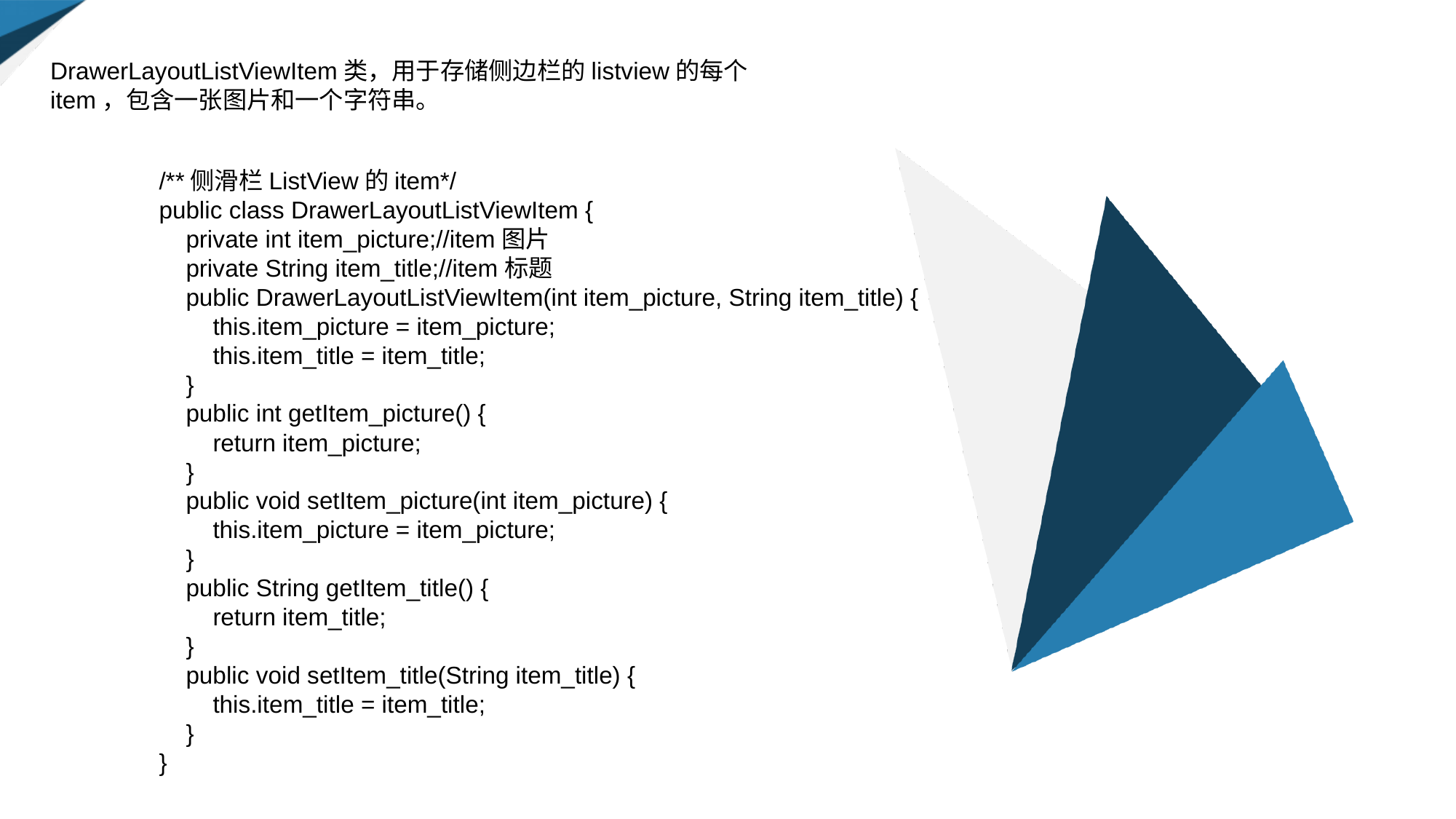

DrawerLayoutListViewItem类，用于存储侧边栏的listview的每个item，包含一张图片和一个字符串。
/**侧滑栏ListView的item*/
public class DrawerLayoutListViewItem {
    private int item_picture;//item图片
    private String item_title;//item标题
    public DrawerLayoutListViewItem(int item_picture, String item_title) {
        this.item_picture = item_picture;
        this.item_title = item_title;
    }
    public int getItem_picture() {
        return item_picture;
    }
    public void setItem_picture(int item_picture) {
        this.item_picture = item_picture;
    }
    public String getItem_title() {
        return item_title;
    }
    public void setItem_title(String item_title) {
        this.item_title = item_title;
    }
}